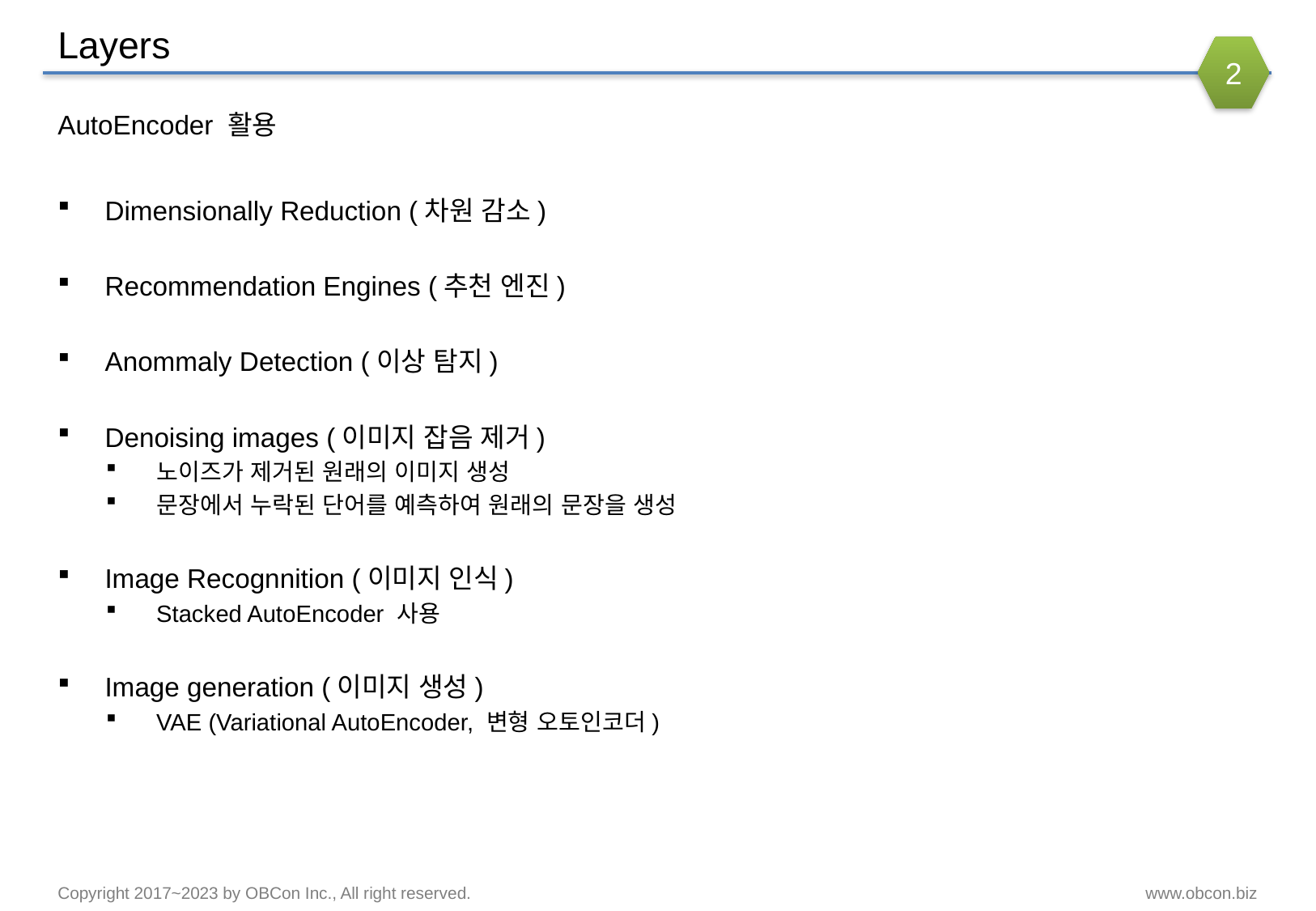

# Layers
2
AutoEncoder 활용
Dimensionally Reduction (차원 감소)

Recommendation Engines (추천 엔진)

Anommaly Detection (이상 탐지)

Denoising images (이미지 잡음 제거)
노이즈가 제거된 원래의 이미지 생성
문장에서 누락된 단어를 예측하여 원래의 문장을 생성

Image Recognnition (이미지 인식)
Stacked AutoEncoder 사용

Image generation (이미지 생성)
VAE (Variational AutoEncoder, 변형 오토인코더)